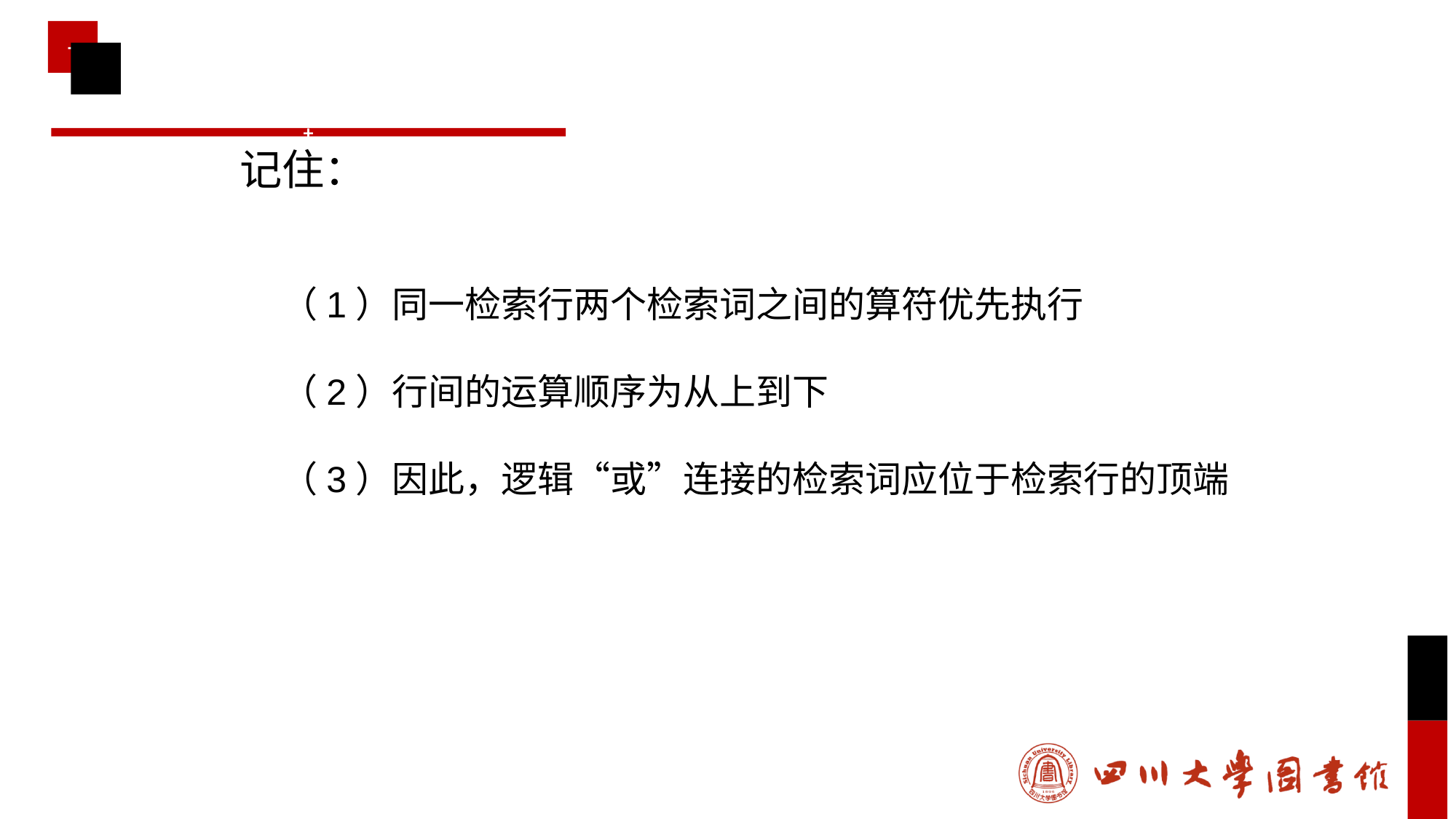

记住：

    （1）同一检索行两个检索词之间的算符优先执行
    （2）行间的运算顺序为从上到下
    （3）因此，逻辑“或”连接的检索词应位于检索行的顶端